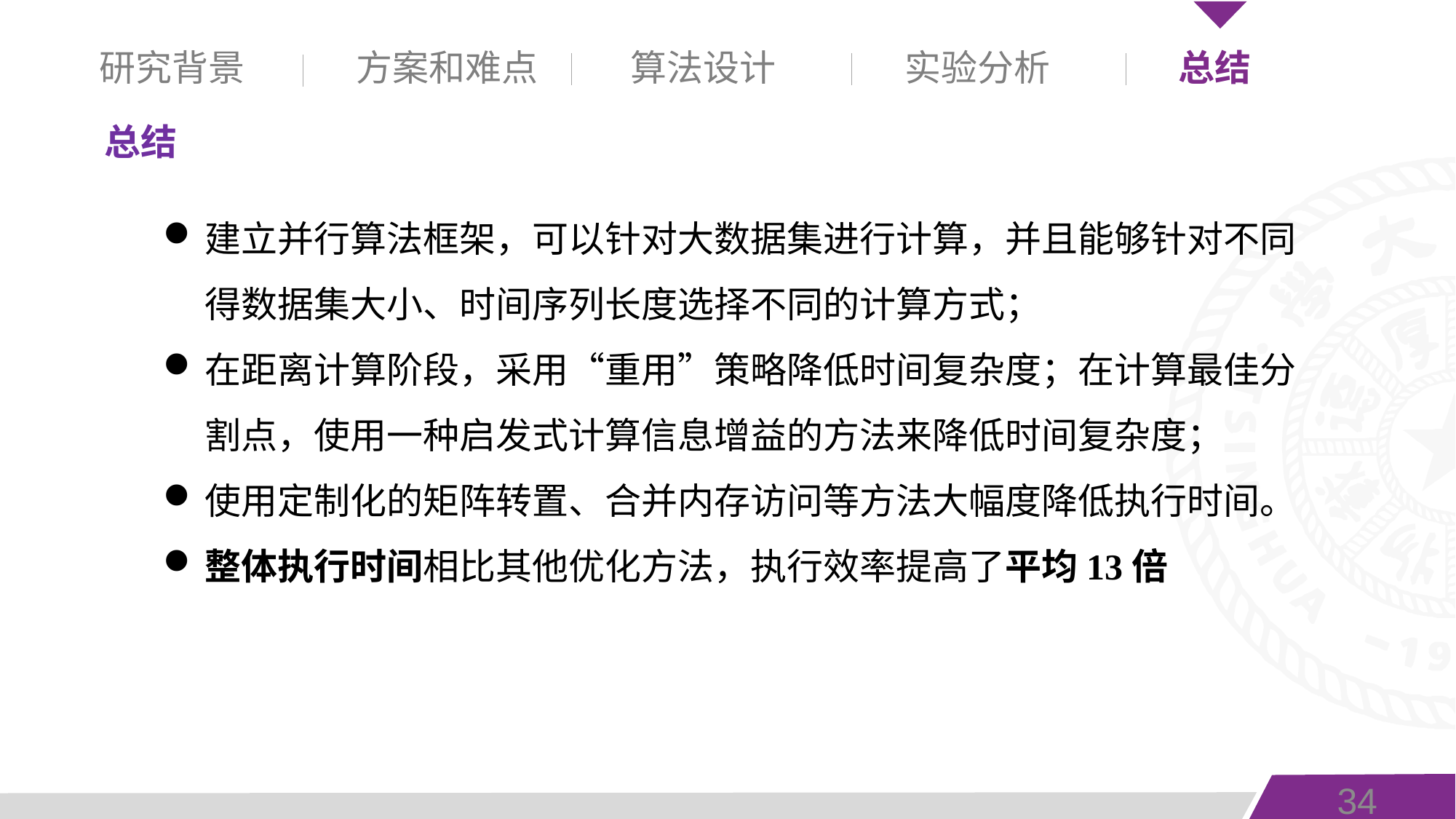

研究背景
方案和难点
算法设计
实验分析
总结
总结

建立并行算法框架，可以针对大数据集进行计算，并且能够针对不同得数据集大小、时间序列长度选择不同的计算方式；
在距离计算阶段，采用“重用”策略降低时间复杂度；在计算最佳分割点，使用一种启发式计算信息增益的方法来降低时间复杂度；
使用定制化的矩阵转置、合并内存访问等方法大幅度降低执行时间。
整体执行时间相比其他优化方法，执行效率提高了平均13倍

34